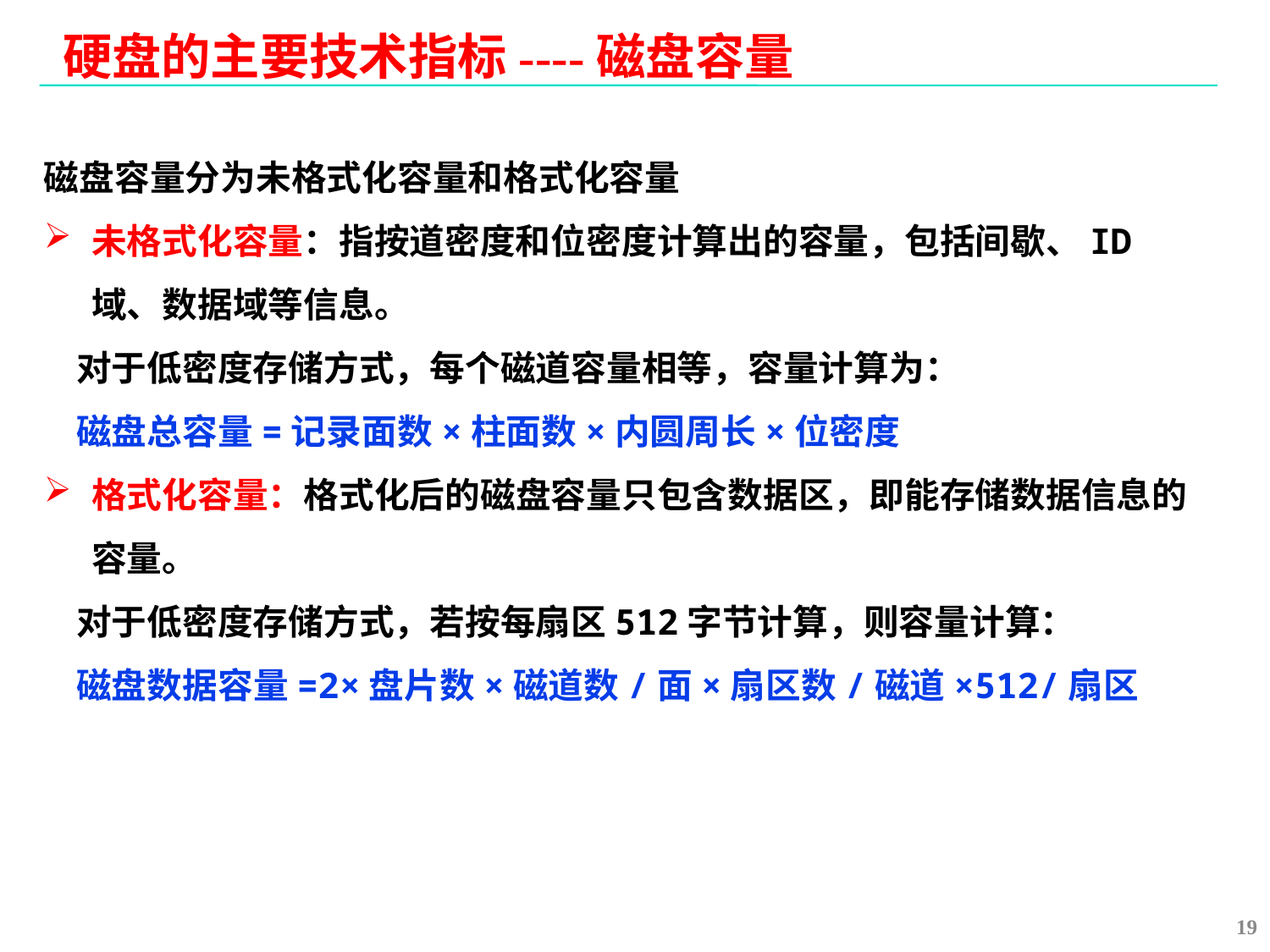

硬盘的主要技术指标----磁盘容量
磁盘容量分为未格式化容量和格式化容量
未格式化容量：指按道密度和位密度计算出的容量，包括间歇、ID域、数据域等信息。
   对于低密度存储方式，每个磁道容量相等，容量计算为：
   磁盘总容量=记录面数×柱面数×内圆周长×位密度
格式化容量：格式化后的磁盘容量只包含数据区，即能存储数据信息的容量。
   对于低密度存储方式，若按每扇区512字节计算，则容量计算：
   磁盘数据容量=2×盘片数×磁道数/面×扇区数/磁道×512/扇区
19